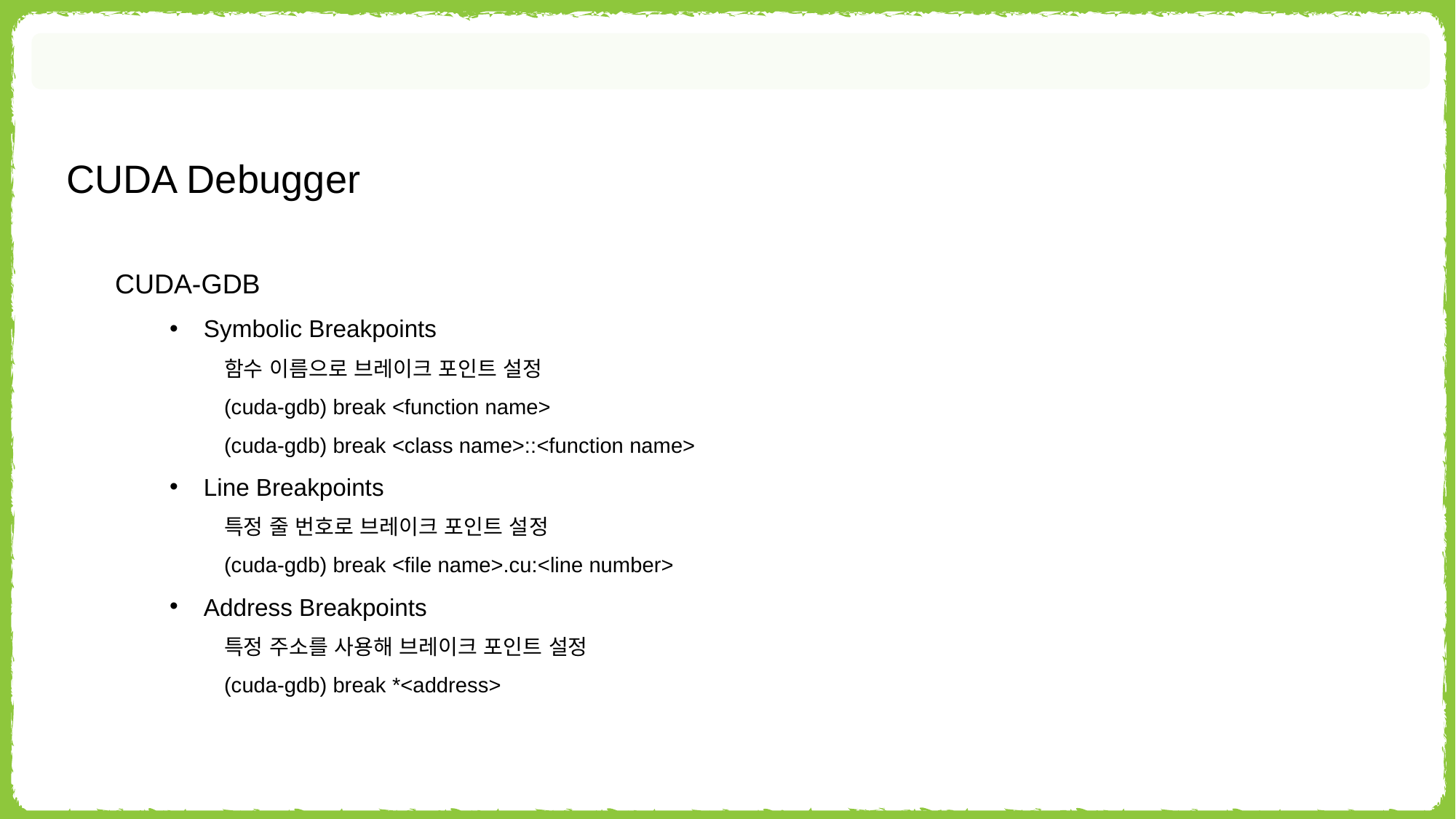

CUDA Debugger
CUDA-GDB
Symbolic Breakpoints
함수 이름으로 브레이크 포인트 설정
(cuda-gdb) break <function name>
(cuda-gdb) break <class name>::<function name>
Line Breakpoints
특정 줄 번호로 브레이크 포인트 설정
(cuda-gdb) break <file name>.cu:<line number>
Address Breakpoints
특정 주소를 사용해 브레이크 포인트 설정
(cuda-gdb) break *<address>